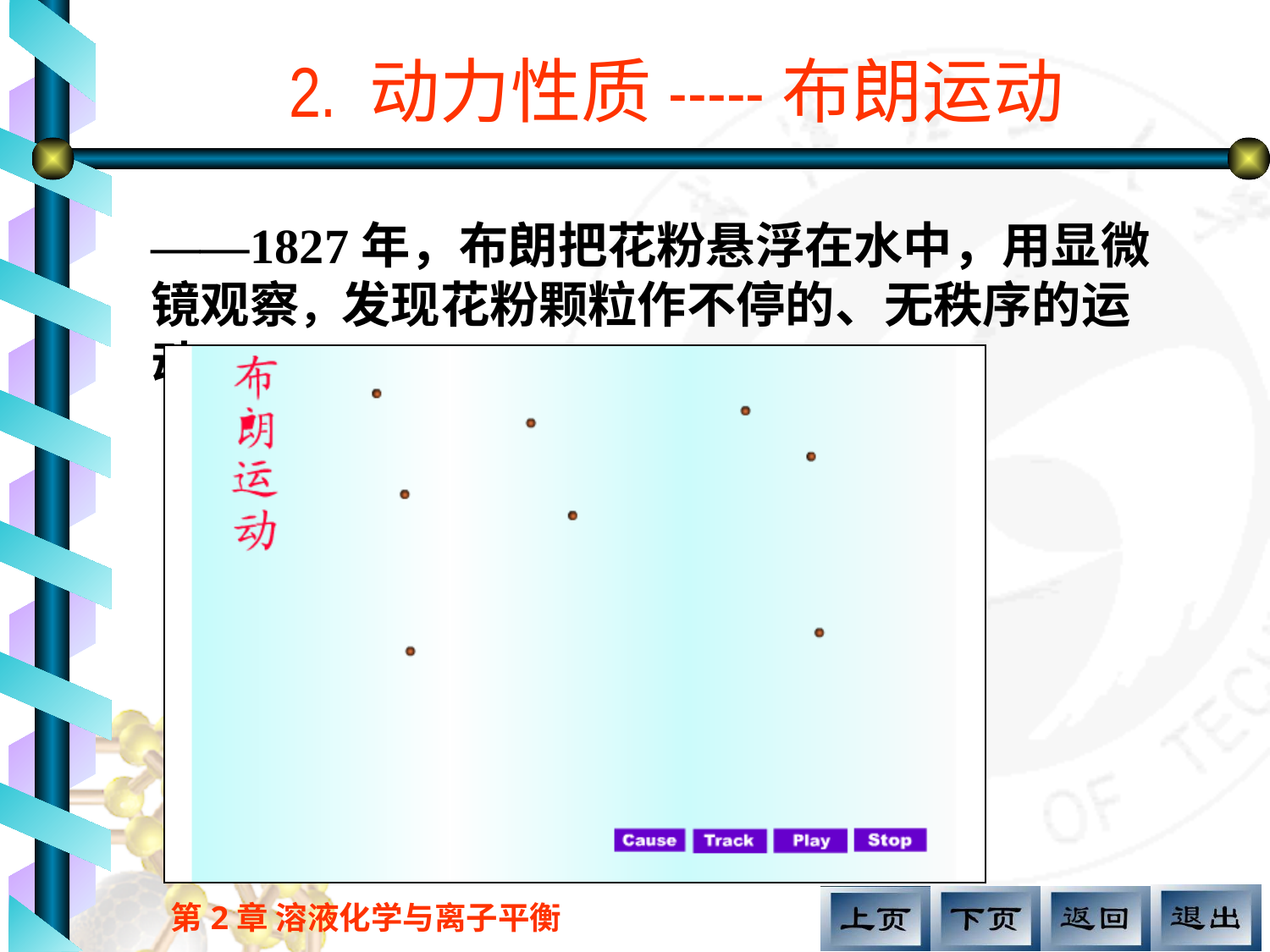

2. 动力性质-----布朗运动
——1827年，布朗把花粉悬浮在水中，用显微镜观察，发现花粉颗粒作不停的、无秩序的运动。